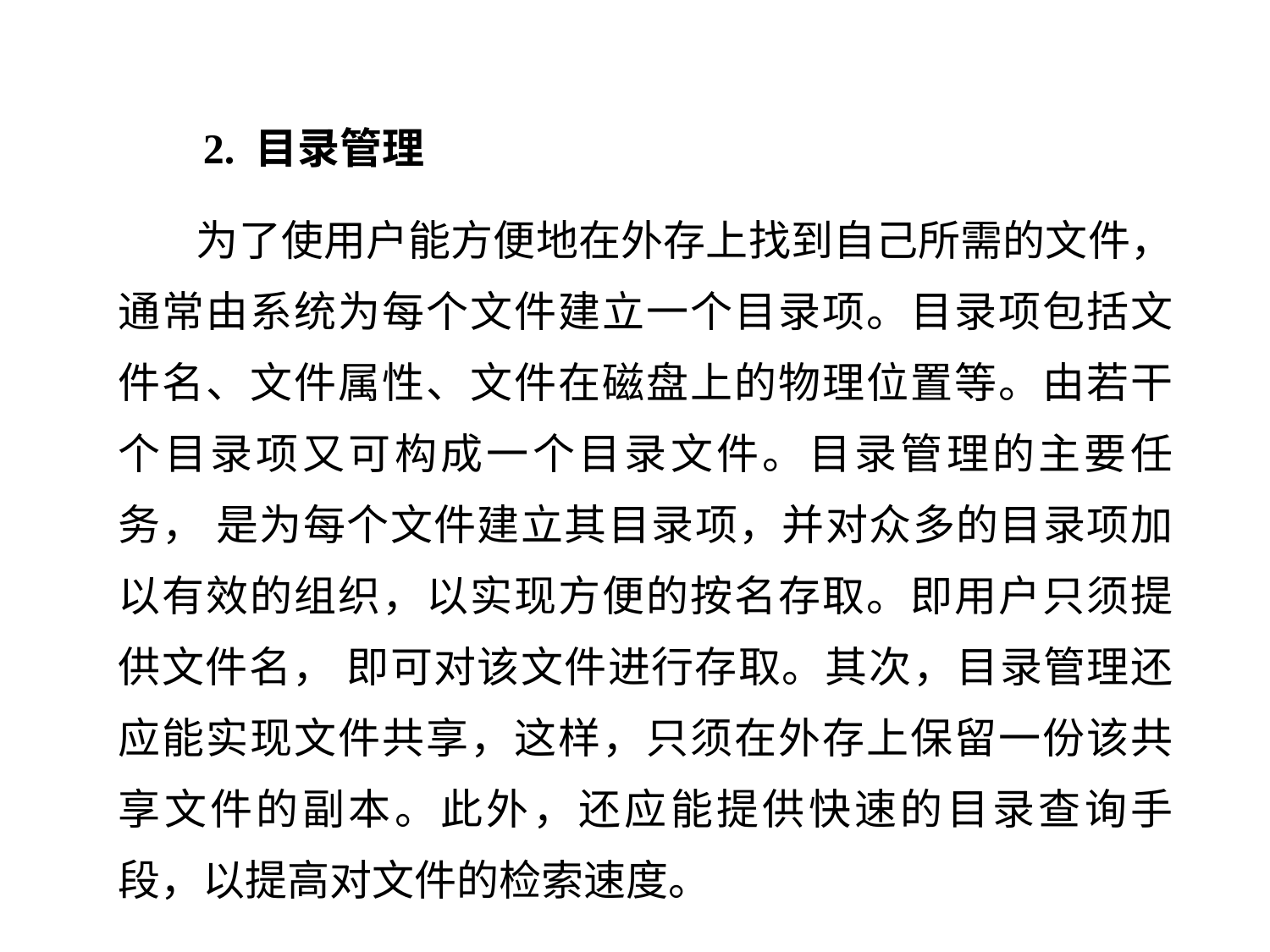

2. 目录管理
       为了使用户能方便地在外存上找到自己所需的文件，通常由系统为每个文件建立一个目录项。目录项包括文件名、文件属性、文件在磁盘上的物理位置等。由若干个目录项又可构成一个目录文件。目录管理的主要任务， 是为每个文件建立其目录项，并对众多的目录项加以有效的组织，以实现方便的按名存取。即用户只须提供文件名， 即可对该文件进行存取。其次，目录管理还应能实现文件共享，这样，只须在外存上保留一份该共享文件的副本。此外，还应能提供快速的目录查询手段，以提高对文件的检索速度。